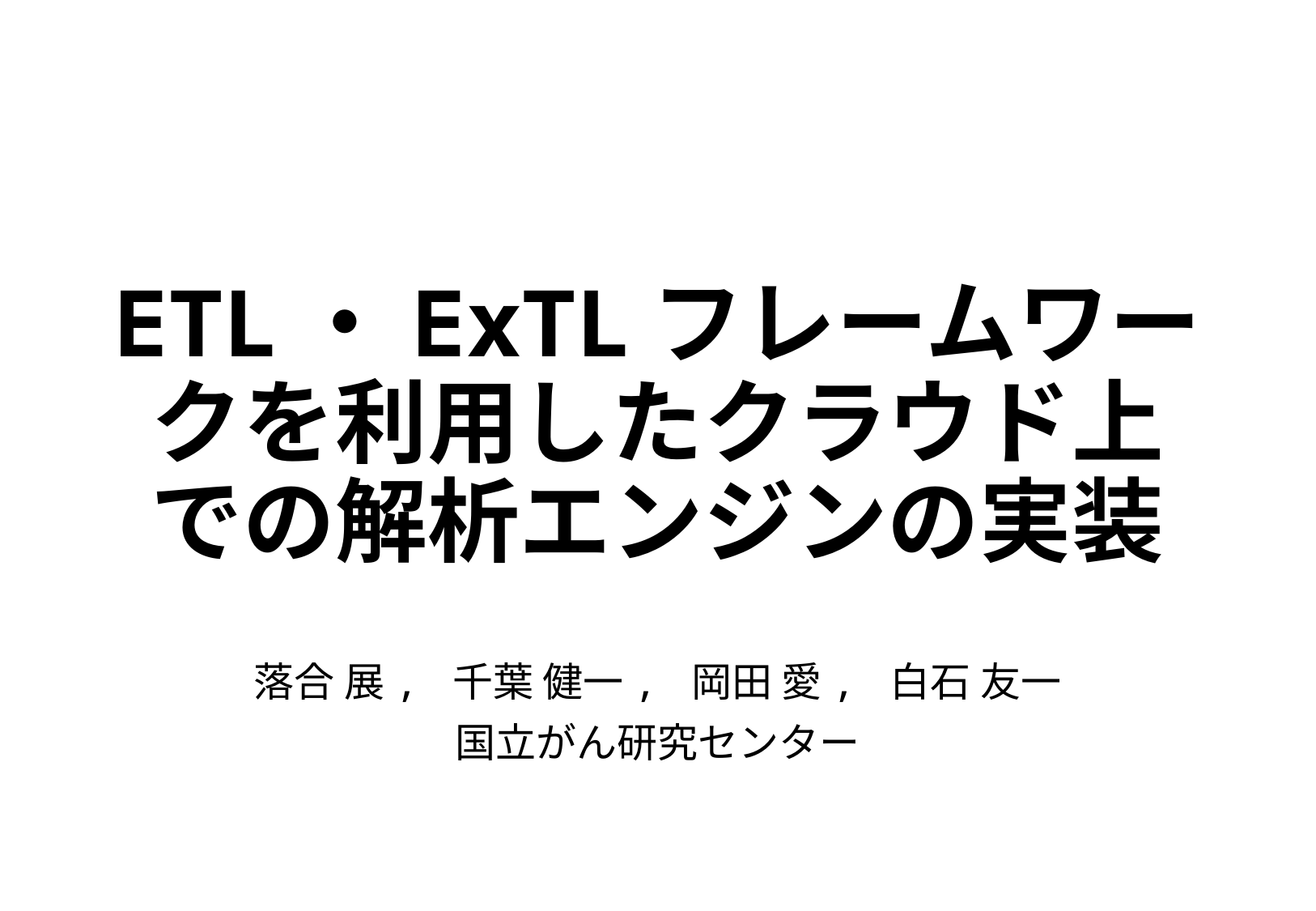

# ETL・ExTLフレームワークを利用したクラウド上での解析エンジンの実装
落合 展, 千葉 健一, 岡田 愛, 白石 友一
国立がん研究センター